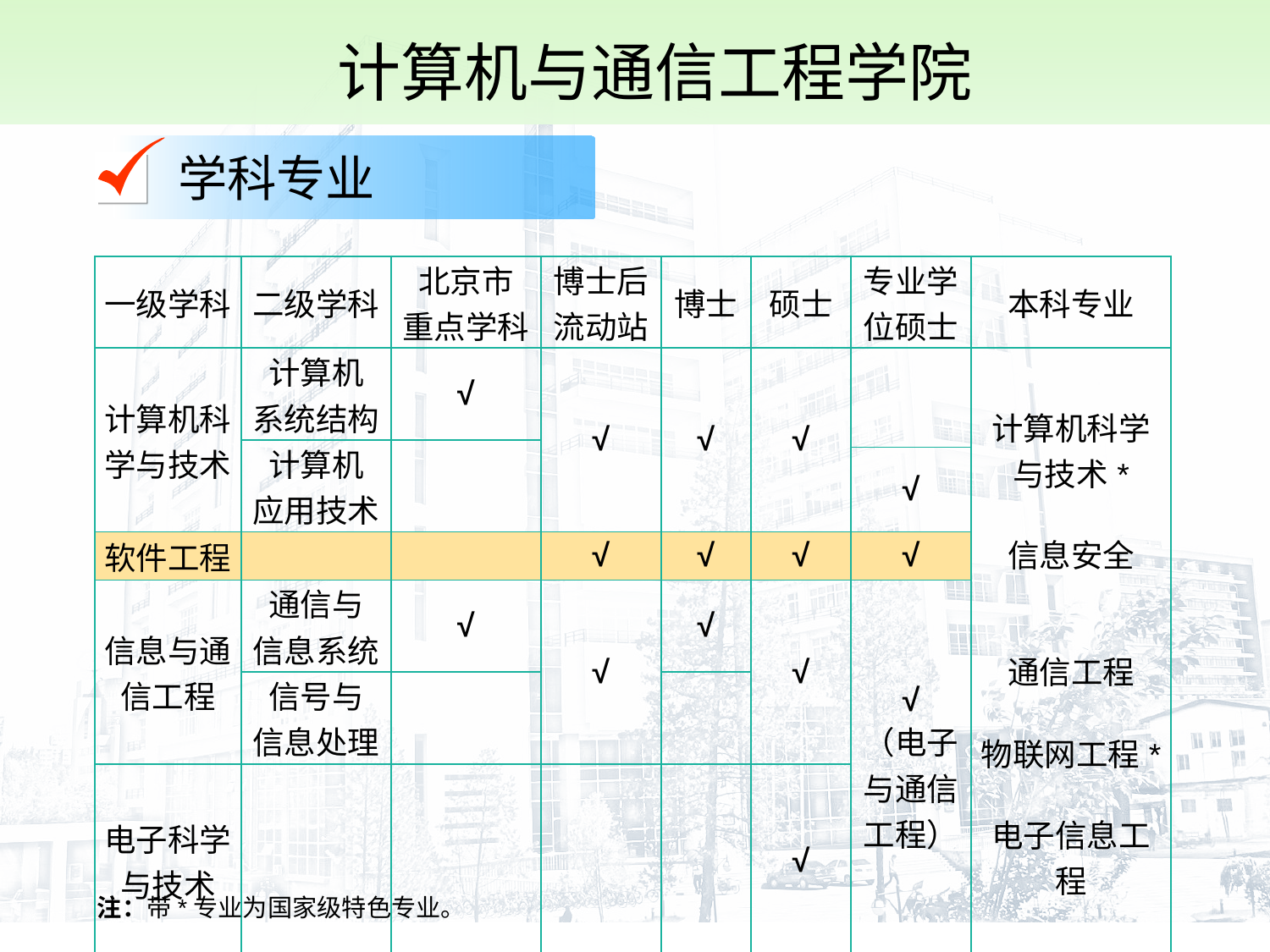

计算机与通信工程学院
学科专业

| 一级学科 | 二级学科 | 北京市 重点学科 | 博士后 流动站 | 博士 | 硕士 | 专业学位硕士 | 本科专业 |
| --- | --- | --- | --- | --- | --- | --- | --- |
| 计算机科学与技术 | 计算机 系统结构 | √ | √ | √ | √ |  | 计算机科学与技术\* 信息安全 通信工程 物联网工程\* 电子信息工程 |
|  | 计算机 应用技术 |  |  |  |  |  |  |
|  |  |  |  |  |  | √ |  |
| 软件工程 |  |  | √ | √ | √ | √ |  |
| 信息与通信工程 | 通信与 信息系统 | √ | √ | √ | √ | √ （电子与通信工程） |  |
|  | 信号与 信息处理 |  |  |  |  |  |  |
| 电子科学与技术 |  |  |  |  | √ |  |  |
注：带*专业为国家级特色专业。